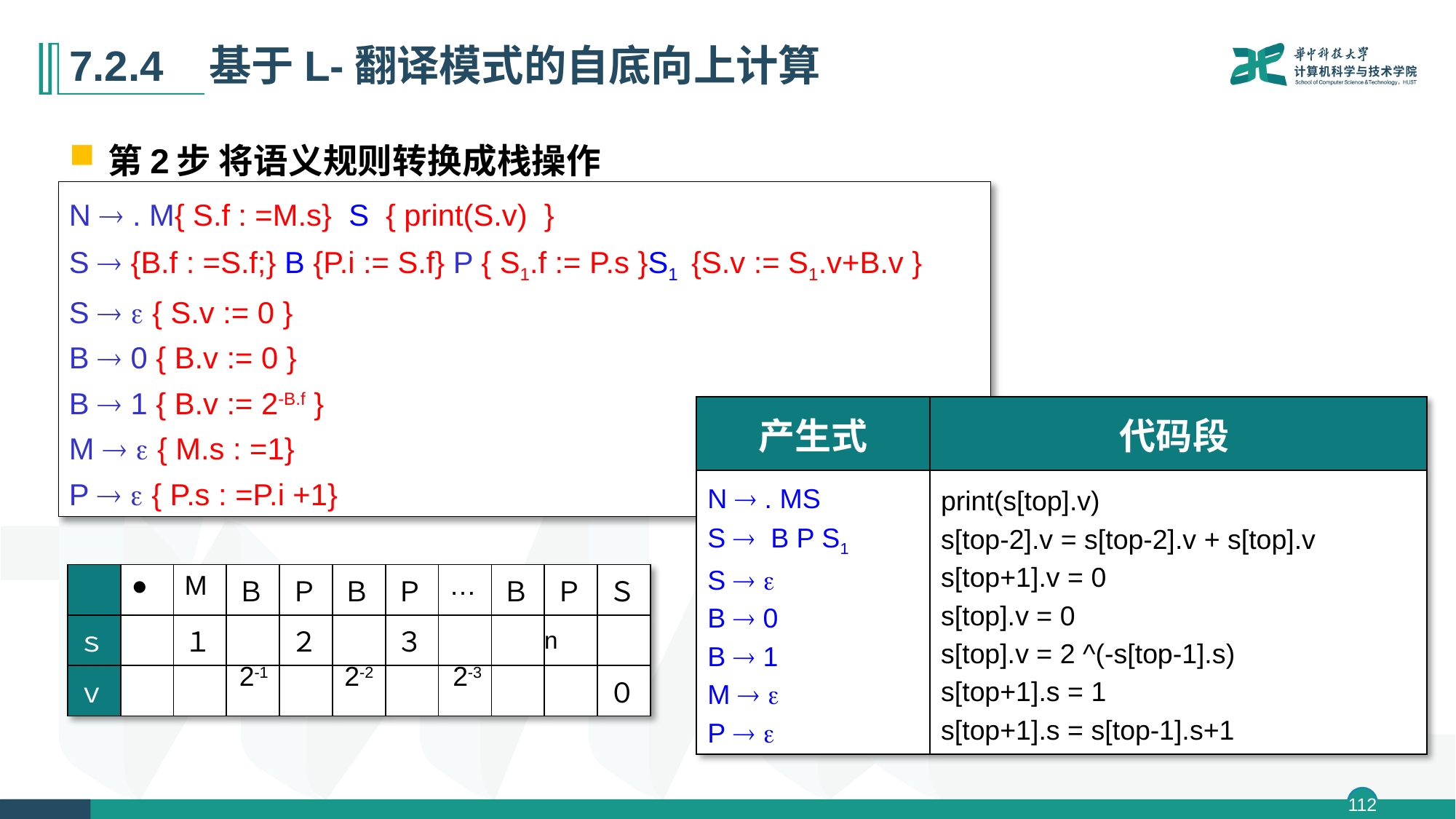

# 7.2.4   基于L-翻译模式的自底向上计算
第2步 将语义规则转换成栈操作

N → . M{ S.f : =M.s}  S  { print(S.v)  }
S → {B.f : =S.f;} B {P.i := S.f} P { S1.f := P.s }S1  {S.v := S1.v+B.v }
S → ε { S.v := 0 }
B → 0 { B.v := 0 }
B → 1 { B.v := 2-B.f }
M → ε { M.s : =1}
P → ε { P.s : =P.i +1}
| 产生式 | 代码段 |
| --- | --- |
| N → . MS S → B P S1 S → ε B → 0 B → 1 M → ε P → ε | print(s[top].v) s[top-2].v = s[top-2].v + s[top].v s[top+1].v = 0 s[top].v = 0 s[top].v = 2 ^(-s[top-1].s) s[top+1].s = 1 s[top+1].s = s[top-1].s+1 |
|  | ● | M | Ｂ | Ｐ | Ｂ | Ｐ | … | Ｂ | Ｐ | Ｓ |
| --- | --- | --- | --- | --- | --- | --- | --- | --- | --- | --- |
| ｓ |  | １ |  | ２ |  | ３ |  |  | n |  |
| ｖ |  |  |  |  |  |  |  |  |  | ０ |
2-1
2-2
2-3